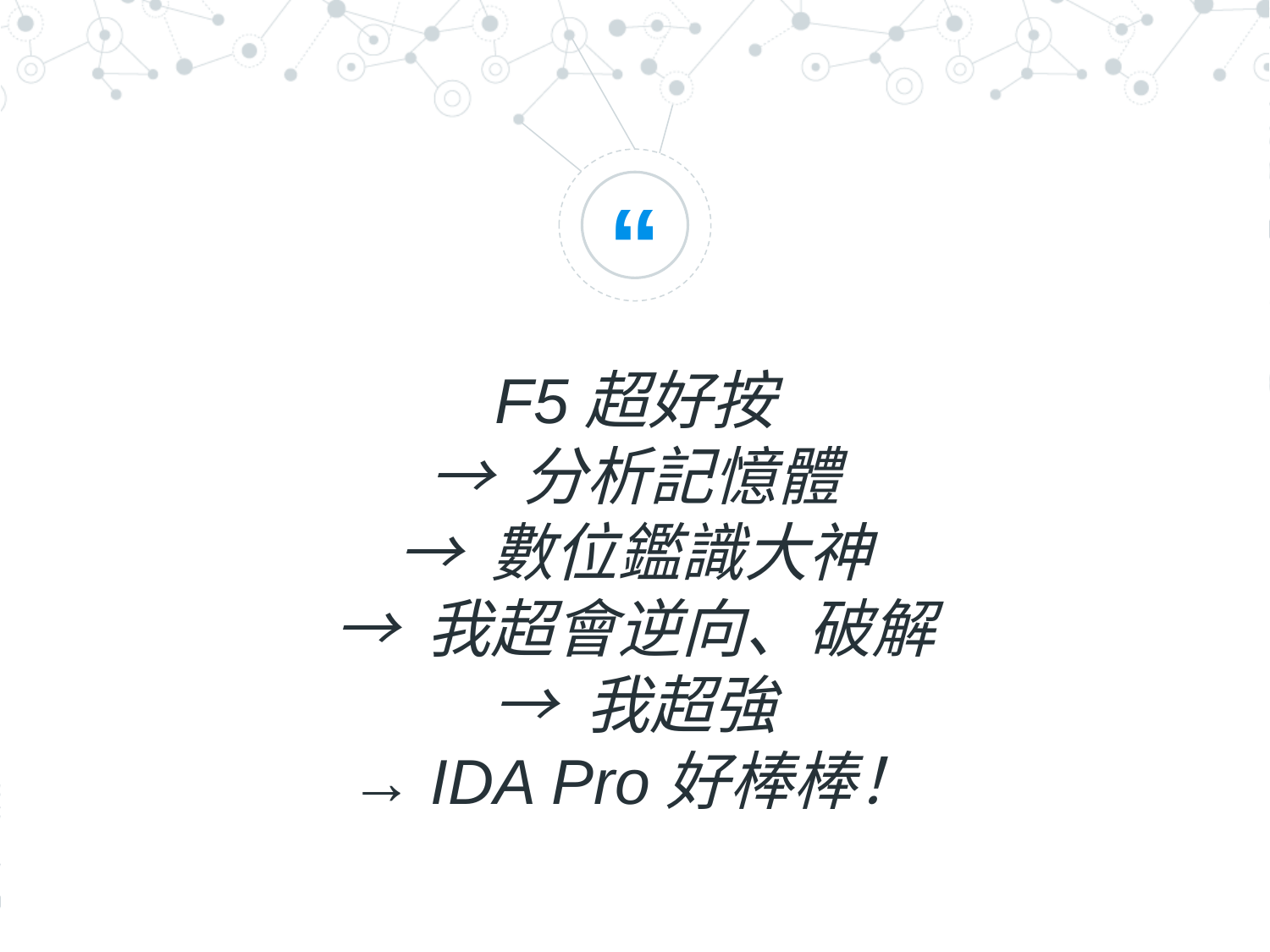

F5超好按
→ 分析記憶體
→ 數位鑑識大神
→ 我超會逆向、破解
→ 我超強
→ IDA Pro好棒棒！